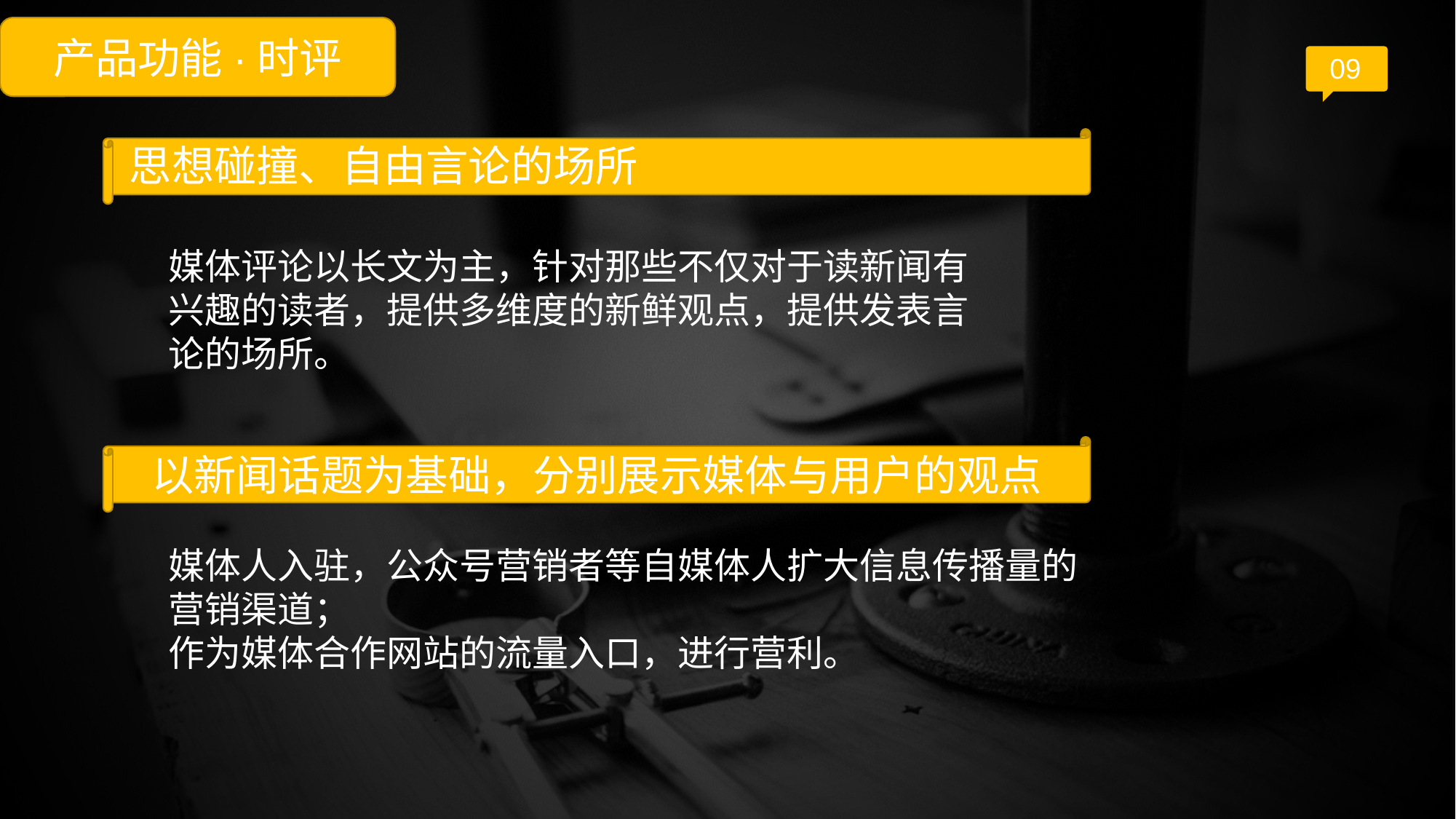

产品功能·时评
09

思想碰撞、自由言论的场所
媒体评论以长文为主，针对那些不仅对于读新闻有兴趣的读者，提供多维度的新鲜观点，提供发表言论的场所。

以新闻话题为基础，分别展示媒体与用户的观点
媒体人入驻，公众号营销者等自媒体人扩大信息传播量的营销渠道；
作为媒体合作网站的流量入口，进行营利。